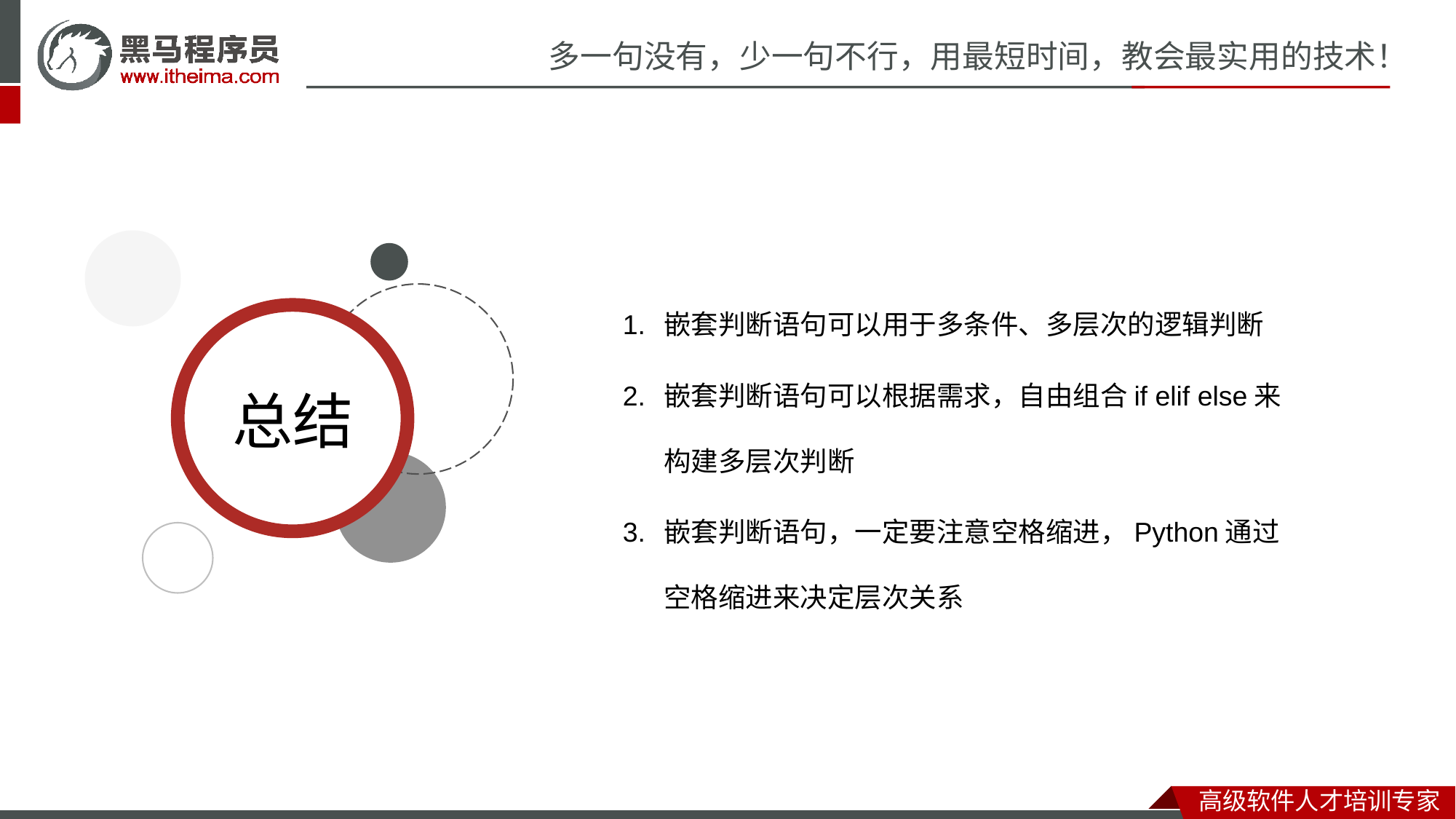

嵌套判断语句可以用于多条件、多层次的逻辑判断
嵌套判断语句可以根据需求，自由组合if elif else来构建多层次判断
嵌套判断语句，一定要注意空格缩进，Python通过空格缩进来决定层次关系